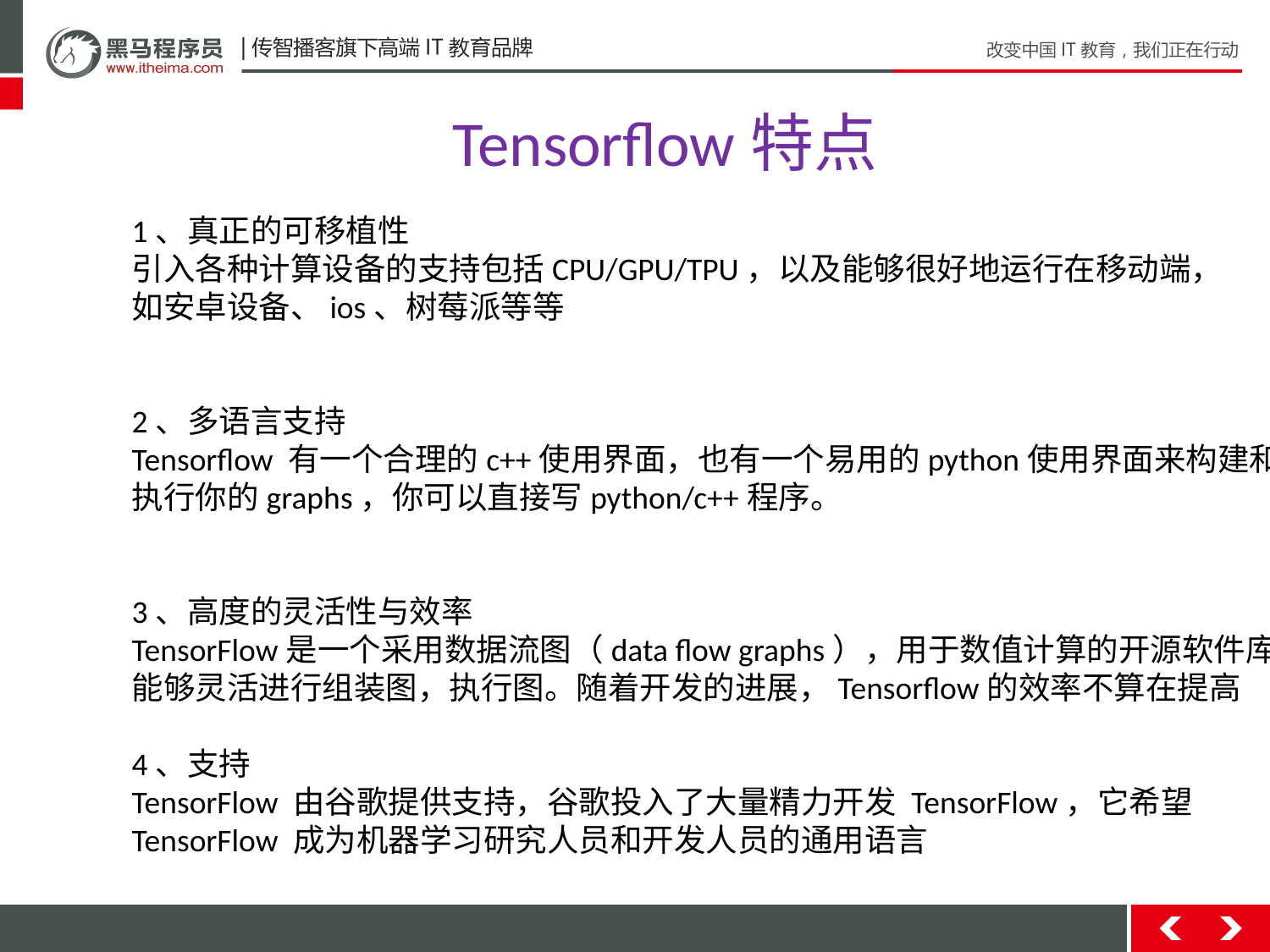

Tensorflow特点

1、真正的可移植性
引入各种计算设备的支持包括CPU/GPU/TPU，以及能够很好地运行在移动端，
如安卓设备、ios、树莓派等等

2、多语言支持
Tensorflow 有一个合理的c++使用界面，也有一个易用的python使用界面来构建和
执行你的graphs，你可以直接写python/c++程序。

3、高度的灵活性与效率
TensorFlow是一个采用数据流图（data flow graphs），用于数值计算的开源软件库
能够灵活进行组装图，执行图。随着开发的进展，Tensorflow的效率不算在提高

4、支持
TensorFlow 由谷歌提供支持，谷歌投入了大量精力开发 TensorFlow，它希望
TensorFlow 成为机器学习研究人员和开发人员的通用语言